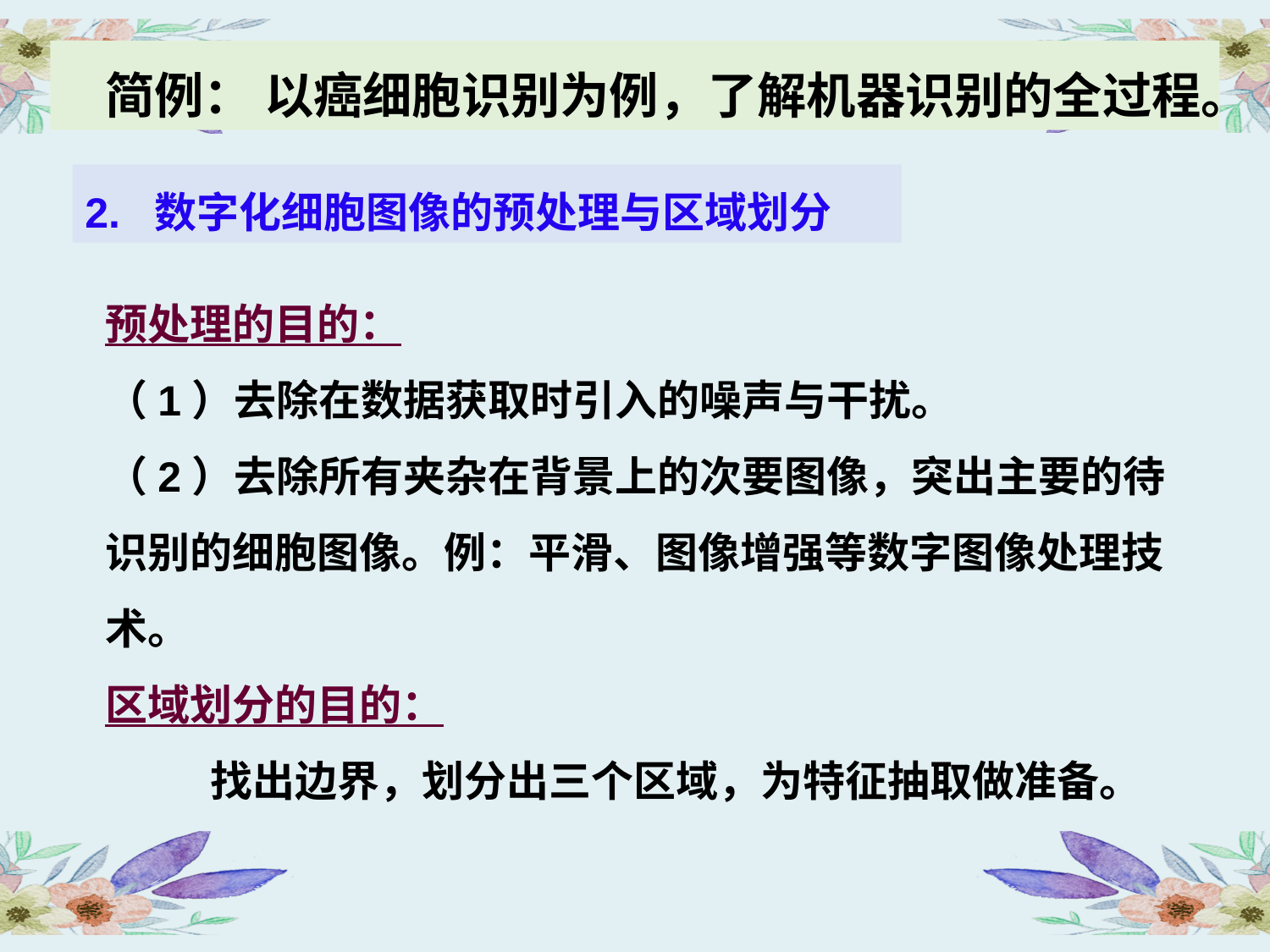

简例： 以癌细胞识别为例，了解机器识别的全过程。
2.  数字化细胞图像的预处理与区域划分
预处理的目的：
（1）去除在数据获取时引入的噪声与干扰。
（2）去除所有夹杂在背景上的次要图像，突出主要的待识别的细胞图像。例：平滑、图像增强等数字图像处理技术。
区域划分的目的：
          找出边界，划分出三个区域，为特征抽取做准备。